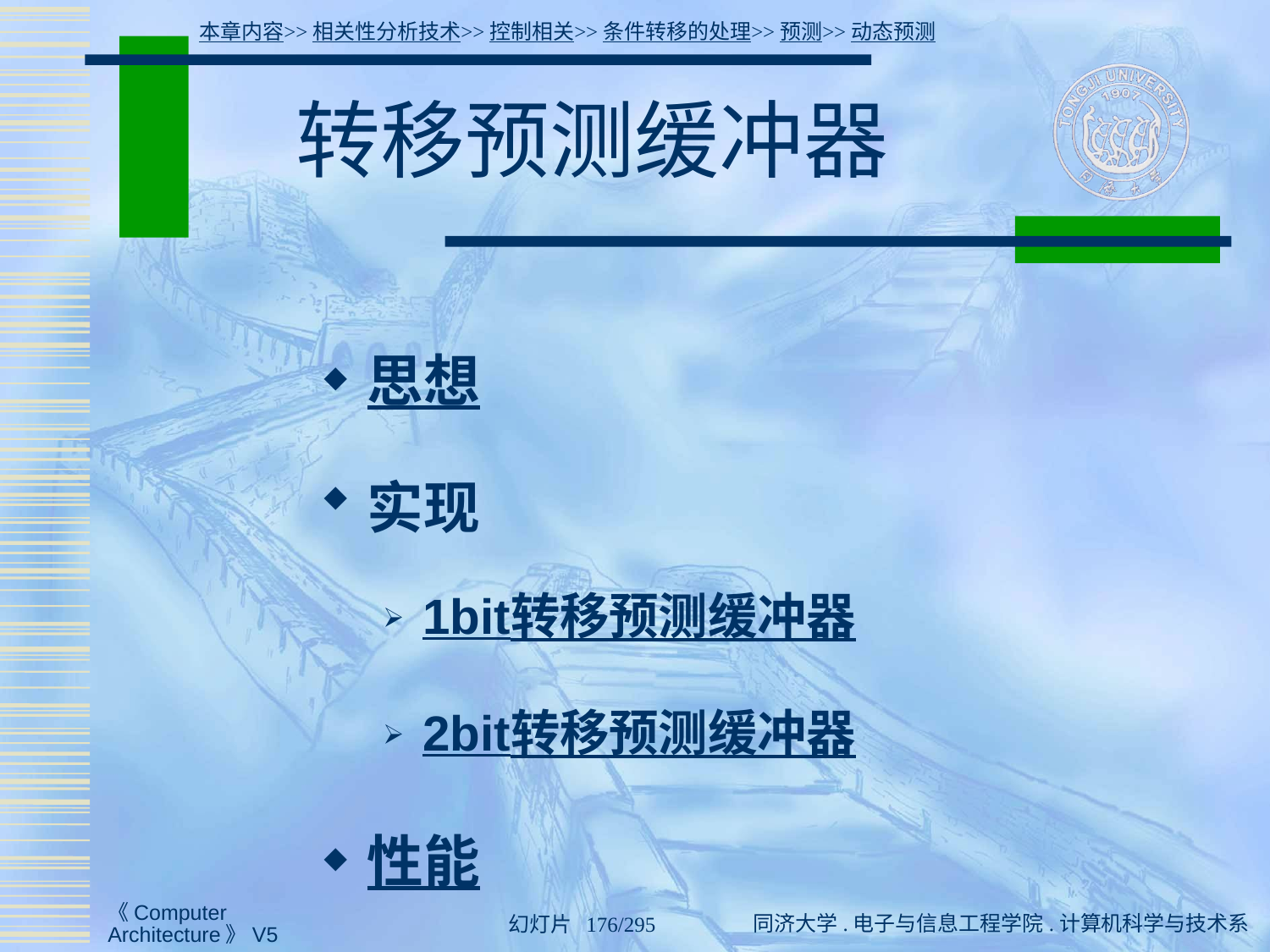

本章内容>>相关性分析技术>>控制相关>>条件转移的处理>>预测>>动态预测
# 转移预测缓冲器
思想
实现
1bit转移预测缓冲器
2bit转移预测缓冲器
性能